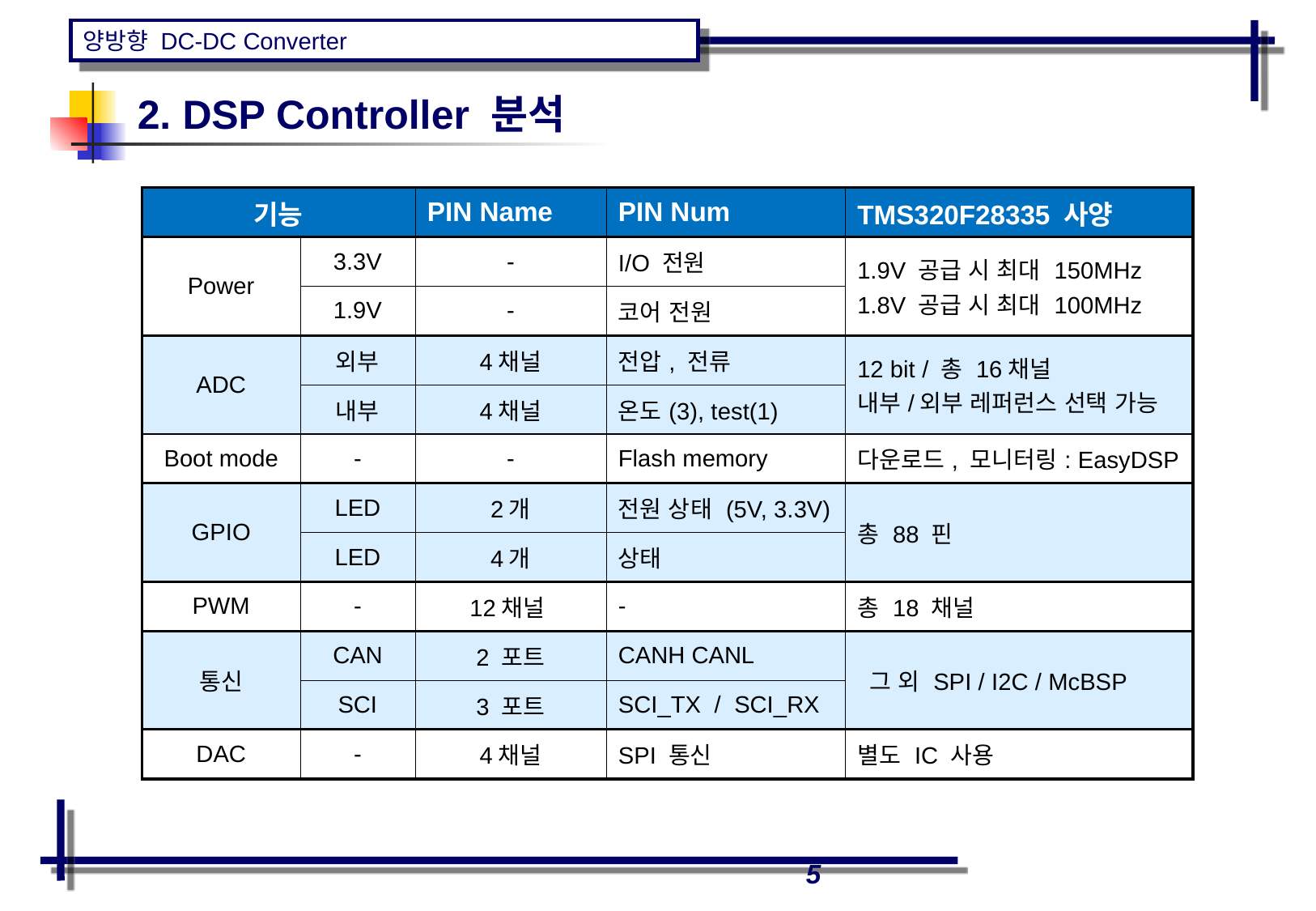

2. DSP Controller 분석
| 기능 |  | PIN Name | PIN Num | TMS320F28335 사양 |
| --- | --- | --- | --- | --- |
| Power | 3.3V | - | I/O 전원 | 1.9V 공급 시 최대 150MHz 1.8V 공급 시 최대 100MHz |
|  | 1.9V | - | 코어 전원 |  |
| ADC | 외부 | 4채널 | 전압, 전류 | 12 bit / 총 16채널 내부/외부 레퍼런스 선택 가능 |
|  | 내부 | 4채널 | 온도(3), test(1) |  |
| Boot mode | - | - | Flash memory | 다운로드, 모니터링: EasyDSP |
| GPIO | LED | 2개 | 전원 상태 (5V, 3.3V) | 총 88 핀 |
|  | LED | 4개 | 상태 |  |
| PWM | - | 12채널 | - | 총 18 채널 |
| 통신 | CAN | 2 포트 | CANH CANL | 그 외 SPI / I2C / McBSP |
|  | SCI | 3 포트 | SCI\_TX / SCI\_RX |  |
| DAC | - | 4채널 | SPI 통신 | 별도 IC 사용 |
5